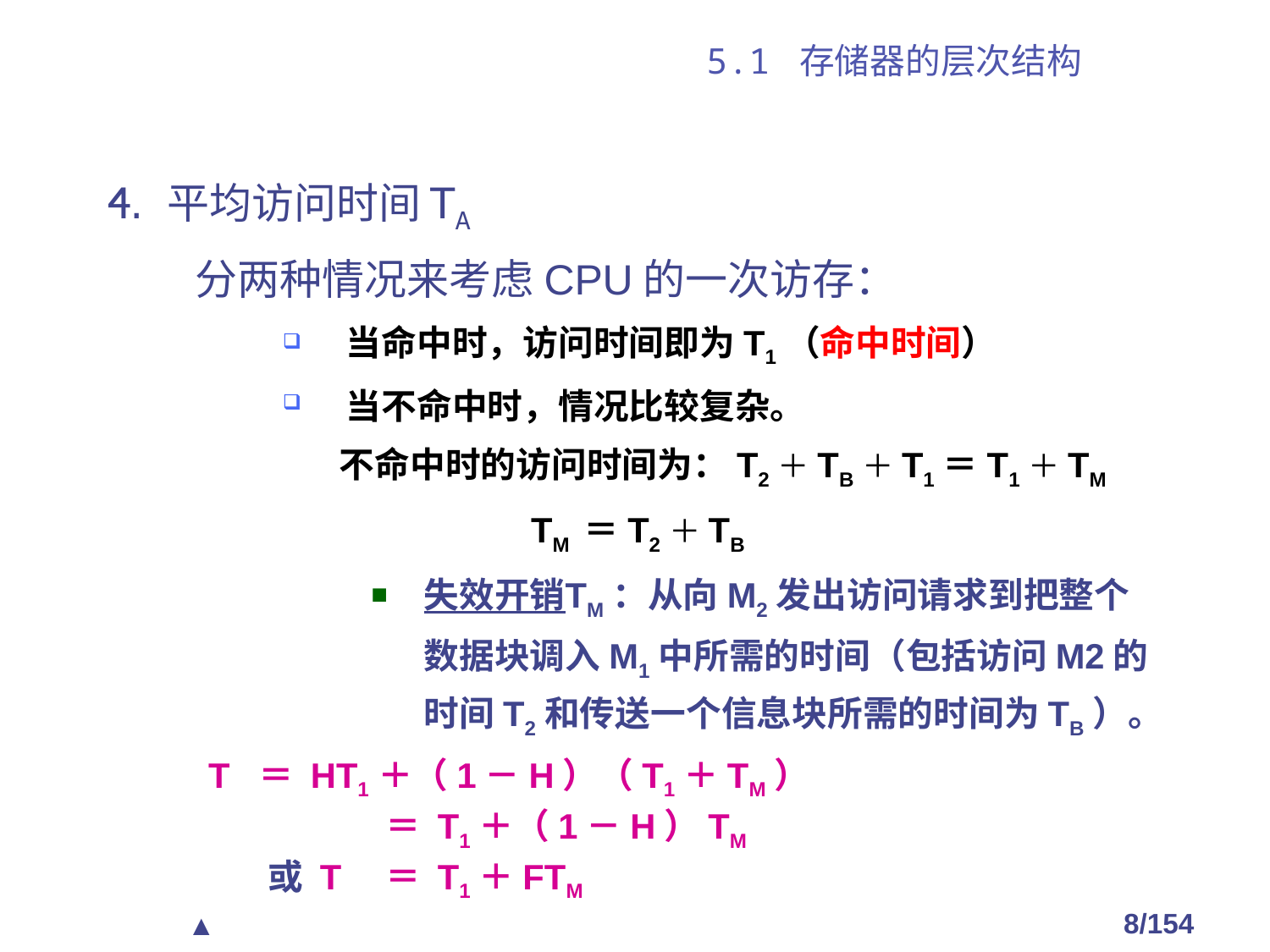

# 5.1 存储器的层次结构
4. 平均访问时间TA
分两种情况来考虑CPU的一次访存：
当命中时，访问时间即为T1（命中时间）
当不命中时，情况比较复杂。
      不命中时的访问时间为：T2＋TB＋T1＝T1＋TM
                          TM ＝T2＋TB
失效开销TM：从向M2发出访问请求到把整个数据块调入M1中所需的时间（包括访问M2的时间T2和传送一个信息块所需的时间为TB）。
 T	＝ HT1＋（1－H）（T1＋TM）
           	＝ T1＋（1－H）TM
        或 T 	＝ T1＋FTM